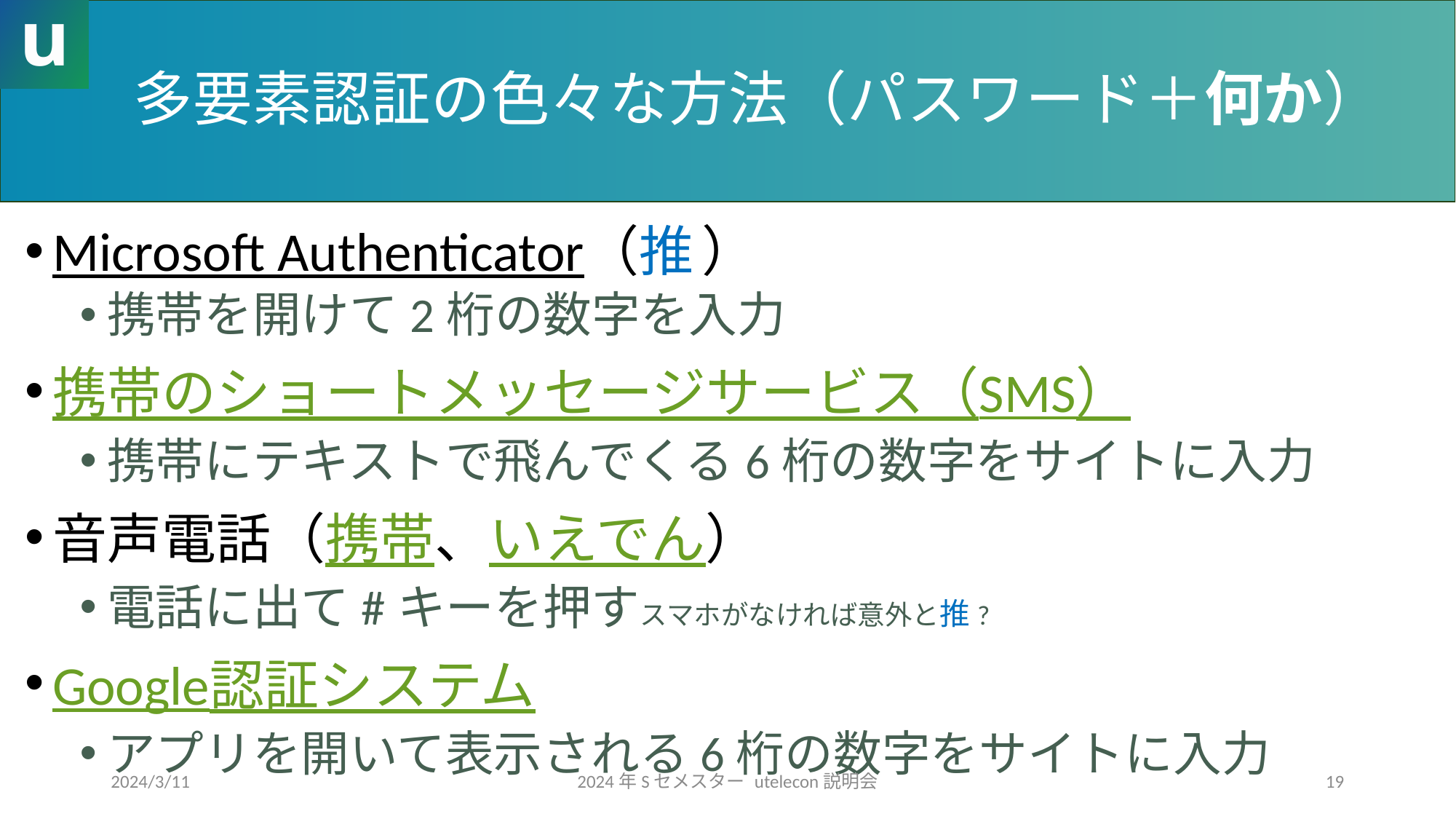

# 多要素認証の色々な方法（パスワード＋何か）
Microsoft Authenticator（推 ）
携帯を開けて2桁の数字を入力
携帯のショートメッセージサービス（SMS）
携帯にテキストで飛んでくる6桁の数字をサイトに入力
音声電話（携帯、いえでん）
電話に出て#キーを押すスマホがなければ意外と推?
Google認証システム
アプリを開いて表示される6桁の数字をサイトに入力
2024/3/11
2024年Sセメスター utelecon説明会
19